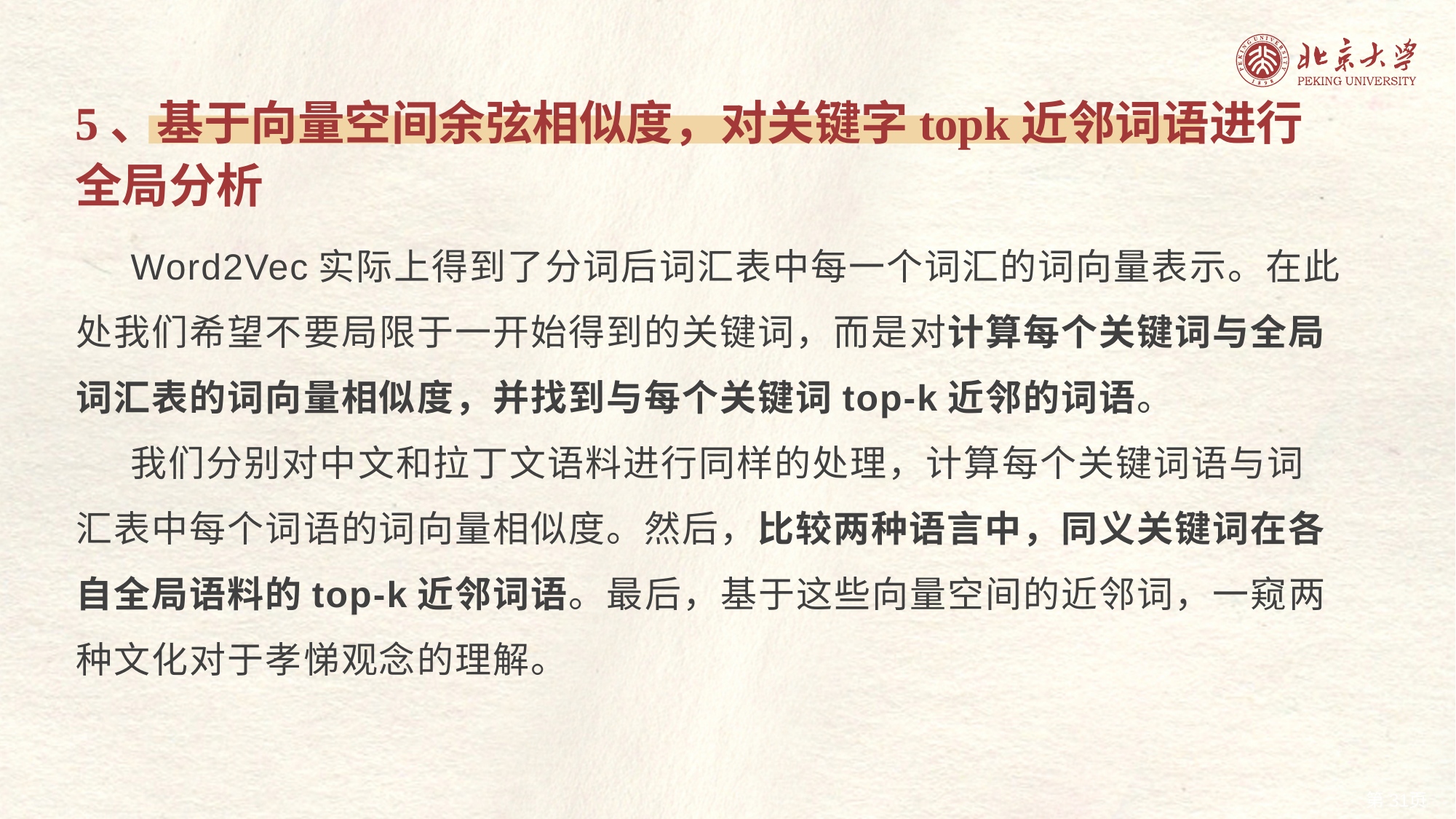

5、基于向量空间余弦相似度，对关键字topk近邻词语进行全局分析

Word2Vec实际上得到了分词后词汇表中每一个词汇的词向量表示。在此处我们希望不要局限于一开始得到的关键词，而是对计算每个关键词与全局词汇表的词向量相似度，并找到与每个关键词top-k近邻的词语。
我们分别对中文和拉丁文语料进行同样的处理，计算每个关键词语与词汇表中每个词语的词向量相似度。然后，比较两种语言中，同义关键词在各自全局语料的top-k近邻词语。最后，基于这些向量空间的近邻词，一窥两种文化对于孝悌观念的理解。
31